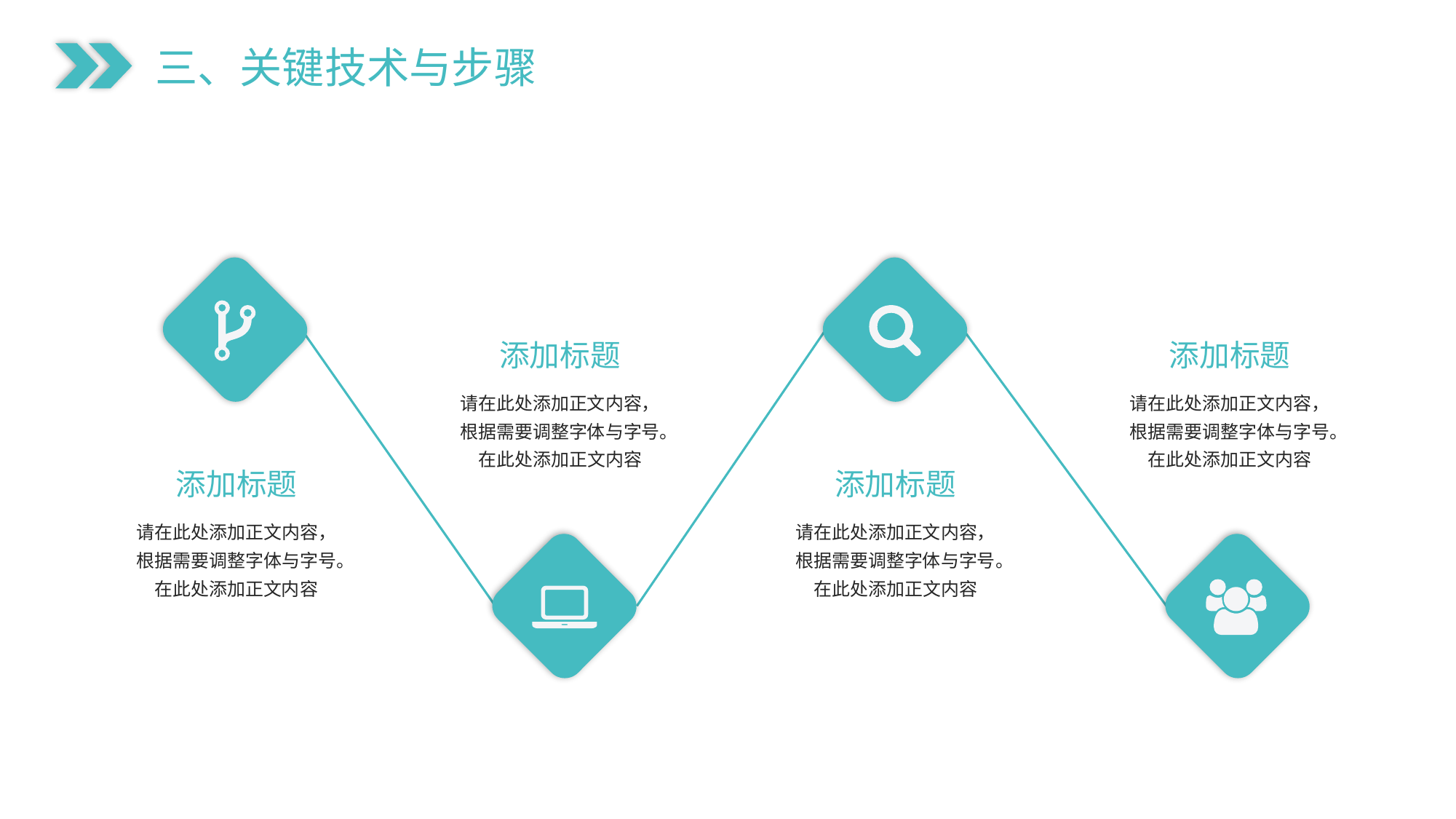

三、关键技术与步骤

添加标题
请在此处添加正文内容，根据需要调整字体与字号。在此处添加正文内容
添加标题
请在此处添加正文内容，根据需要调整字体与字号。在此处添加正文内容
添加标题
请在此处添加正文内容，根据需要调整字体与字号。在此处添加正文内容
添加标题
请在此处添加正文内容，根据需要调整字体与字号。在此处添加正文内容